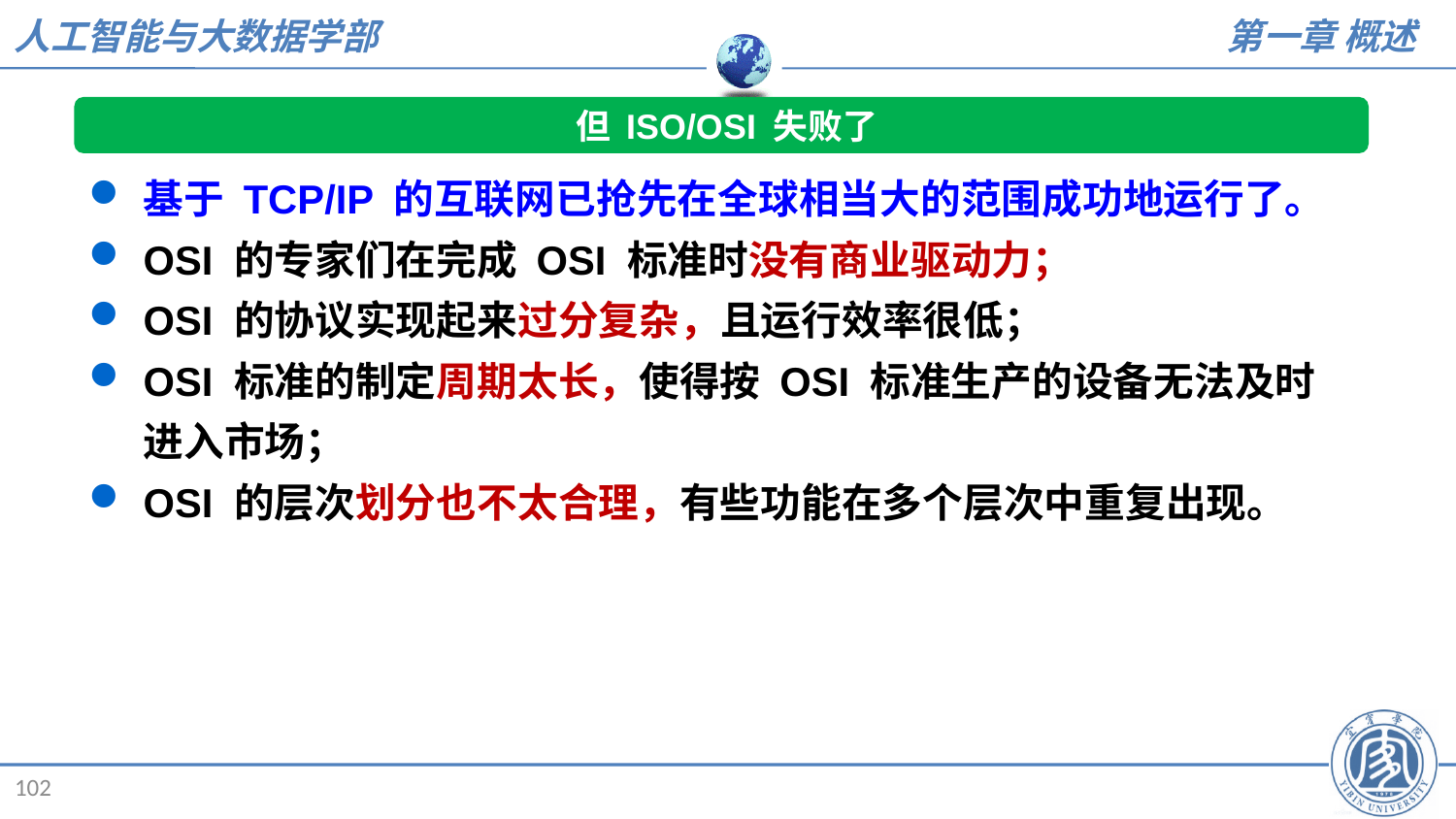

但 ISO/OSI 失败了
基于 TCP/IP 的互联网已抢先在全球相当大的范围成功地运行了。
OSI 的专家们在完成 OSI 标准时没有商业驱动力；
OSI 的协议实现起来过分复杂，且运行效率很低；
OSI 标准的制定周期太长，使得按 OSI 标准生产的设备无法及时进入市场；
OSI 的层次划分也不太合理，有些功能在多个层次中重复出现。
102